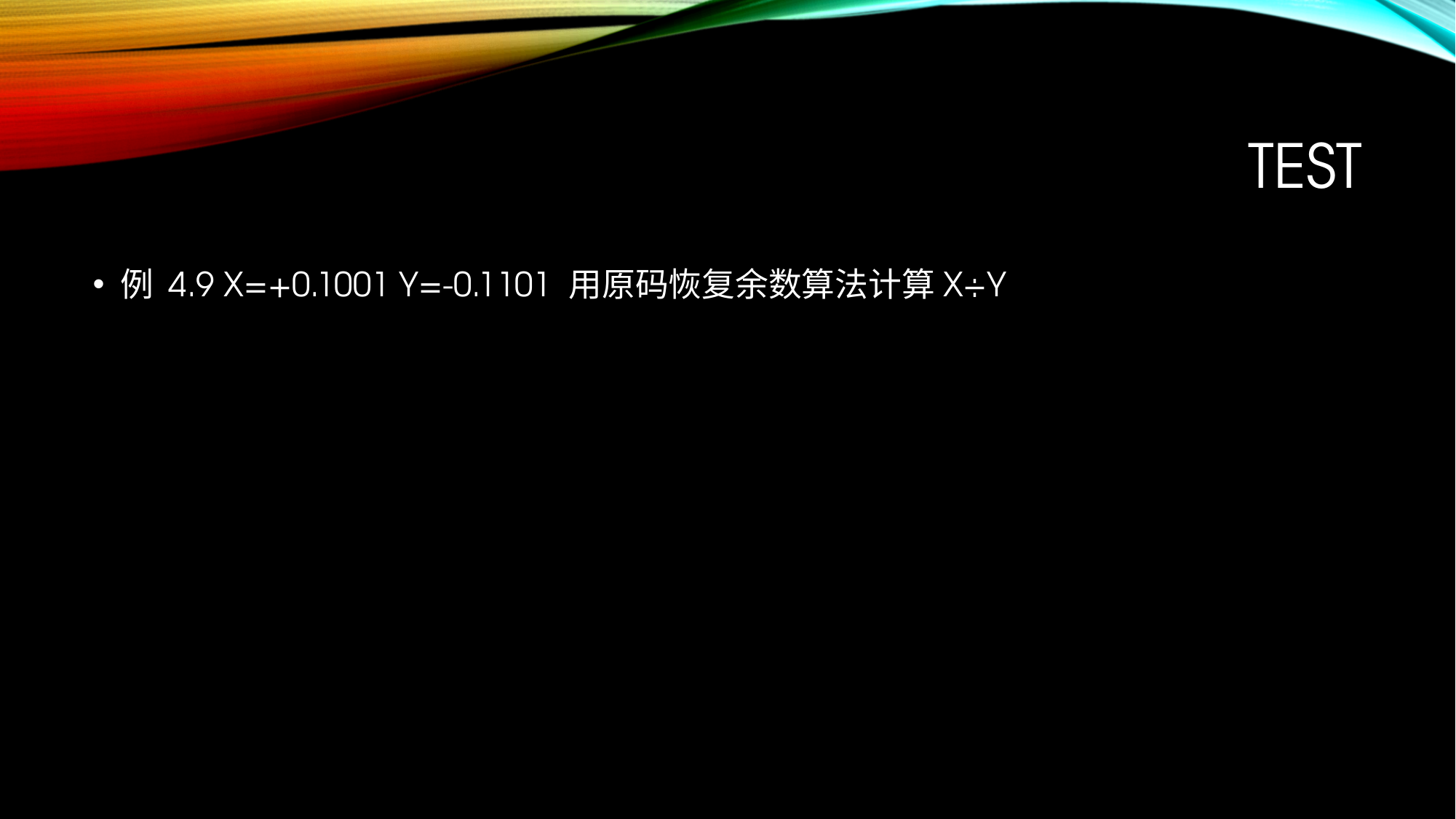

# TEST
例 4.9 X=+0.1001 Y=-0.1101 用原码恢复余数算法计算X÷Y